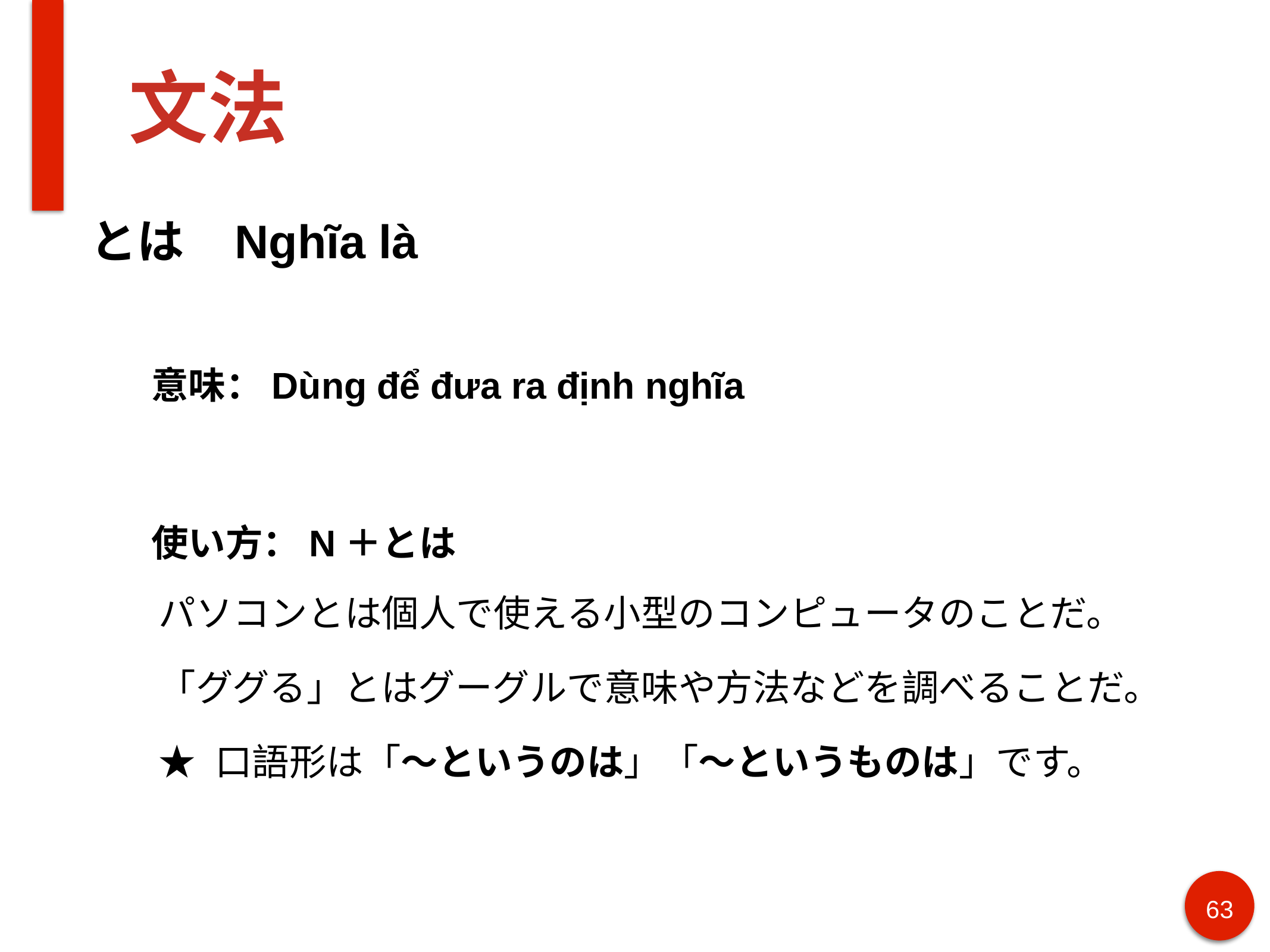

# 文法
とは   Nghĩa là

意味：Dùng để đưa ra định nghĩa
使い方：N＋とは
パソコンとは個人で使える小型のコンピュータのことだ。
「ググる」とはグーグルで意味や方法などを調べることだ。
★ 口語形は「～というのは」「～というものは」です。
63